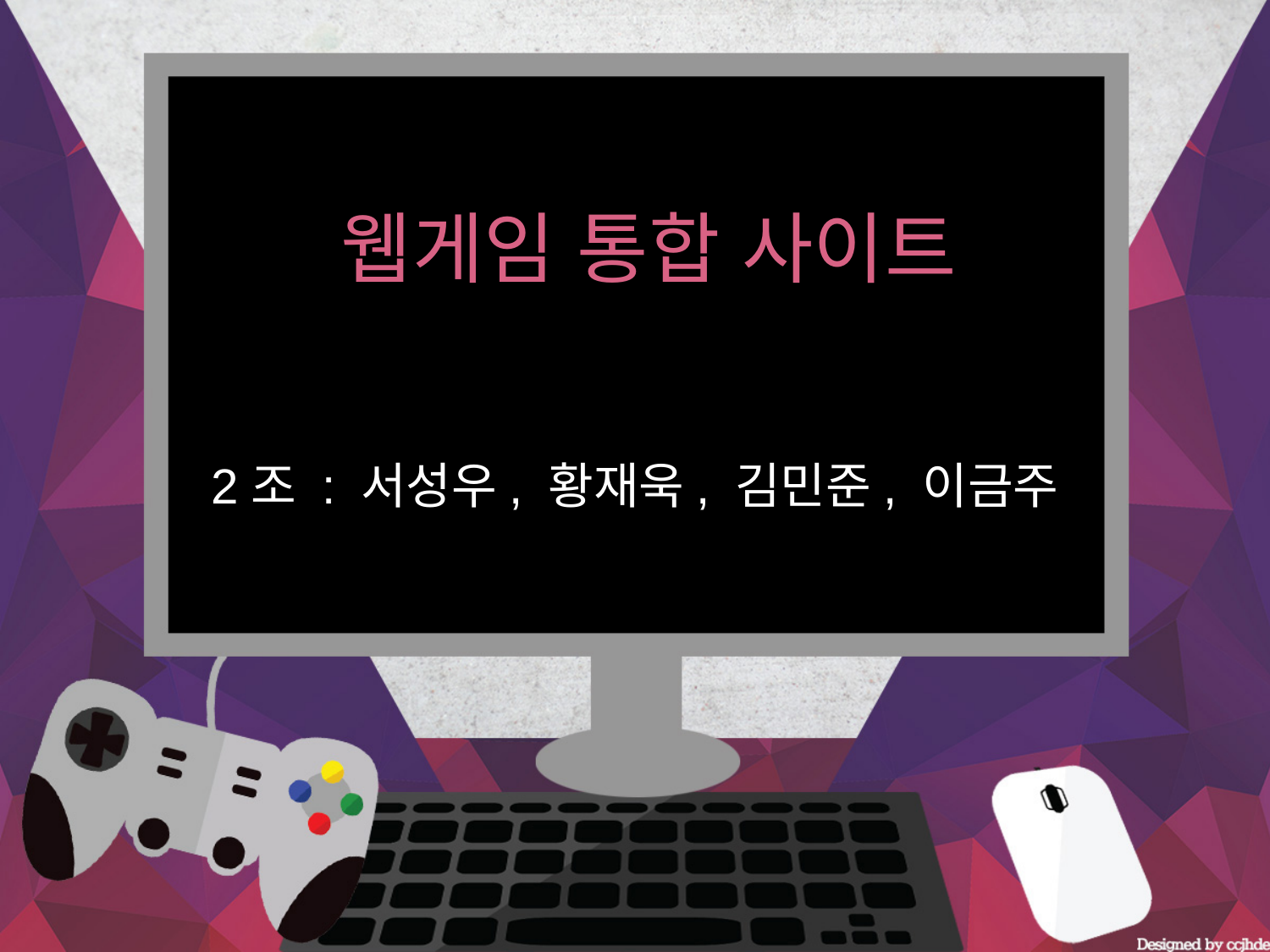

웹게임 통합 사이트
2조 : 서성우, 황재욱, 김민준, 이금주